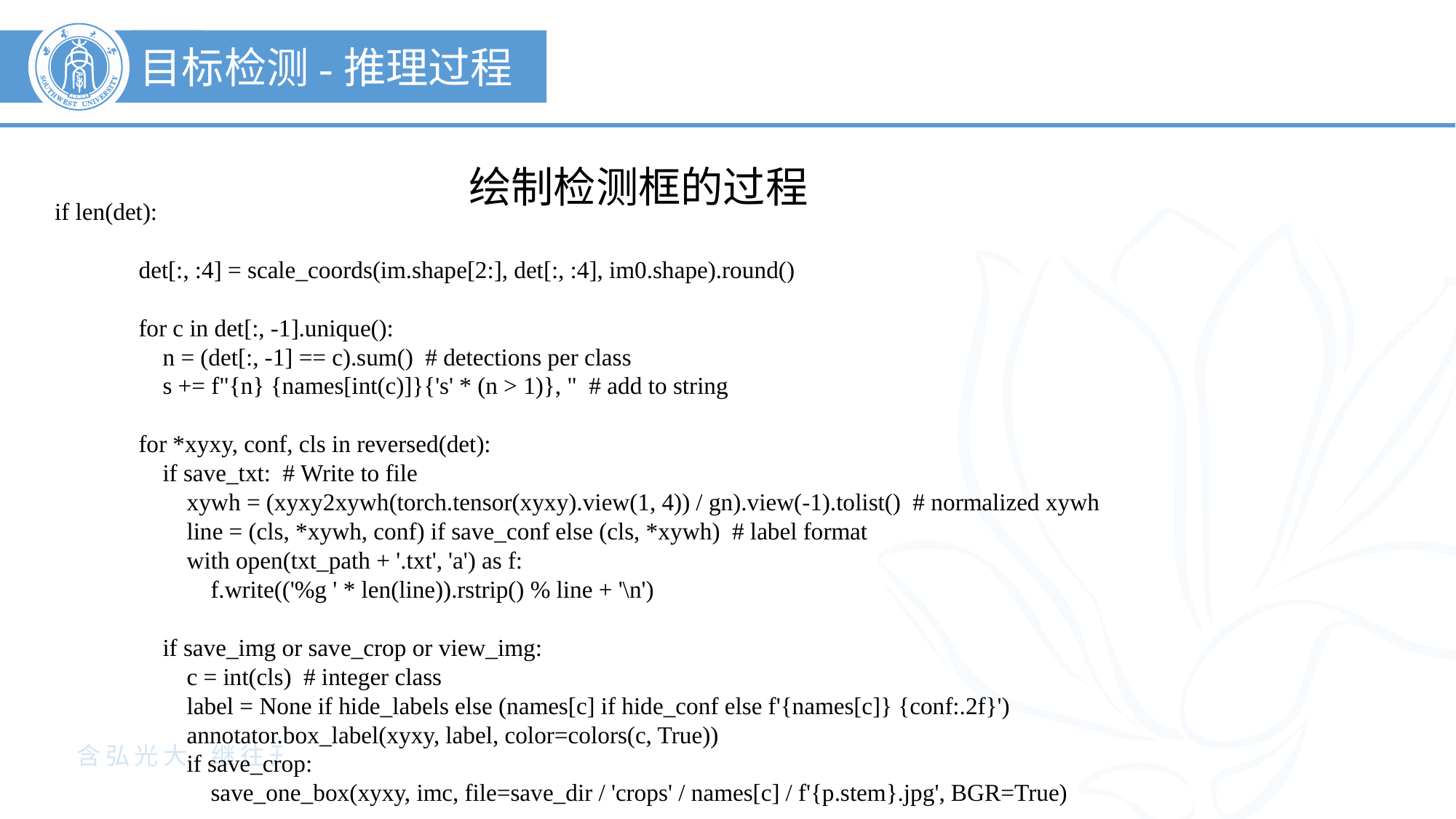

目标检测-推理过程
绘制检测框的过程
  if len(det):

                det[:, :4] = scale_coords(im.shape[2:], det[:, :4], im0.shape).round()

                for c in det[:, -1].unique():
                    n = (det[:, -1] == c).sum()  # detections per class
                    s += f"{n} {names[int(c)]}{'s' * (n > 1)}, "  # add to string

                for *xyxy, conf, cls in reversed(det):
                    if save_txt:  # Write to file
                        xywh = (xyxy2xywh(torch.tensor(xyxy).view(1, 4)) / gn).view(-1).tolist()  # normalized xywh
                        line = (cls, *xywh, conf) if save_conf else (cls, *xywh)  # label format
                        with open(txt_path + '.txt', 'a') as f:
                            f.write(('%g ' * len(line)).rstrip() % line + '\n')

                    if save_img or save_crop or view_img:
                        c = int(cls)  # integer class
                        label = None if hide_labels else (names[c] if hide_conf else f'{names[c]} {conf:.2f}')
                        annotator.box_label(xyxy, label, color=colors(c, True))
                        if save_crop:
                            save_one_box(xyxy, imc, file=save_dir / 'crops' / names[c] / f'{p.stem}.jpg', BGR=True)